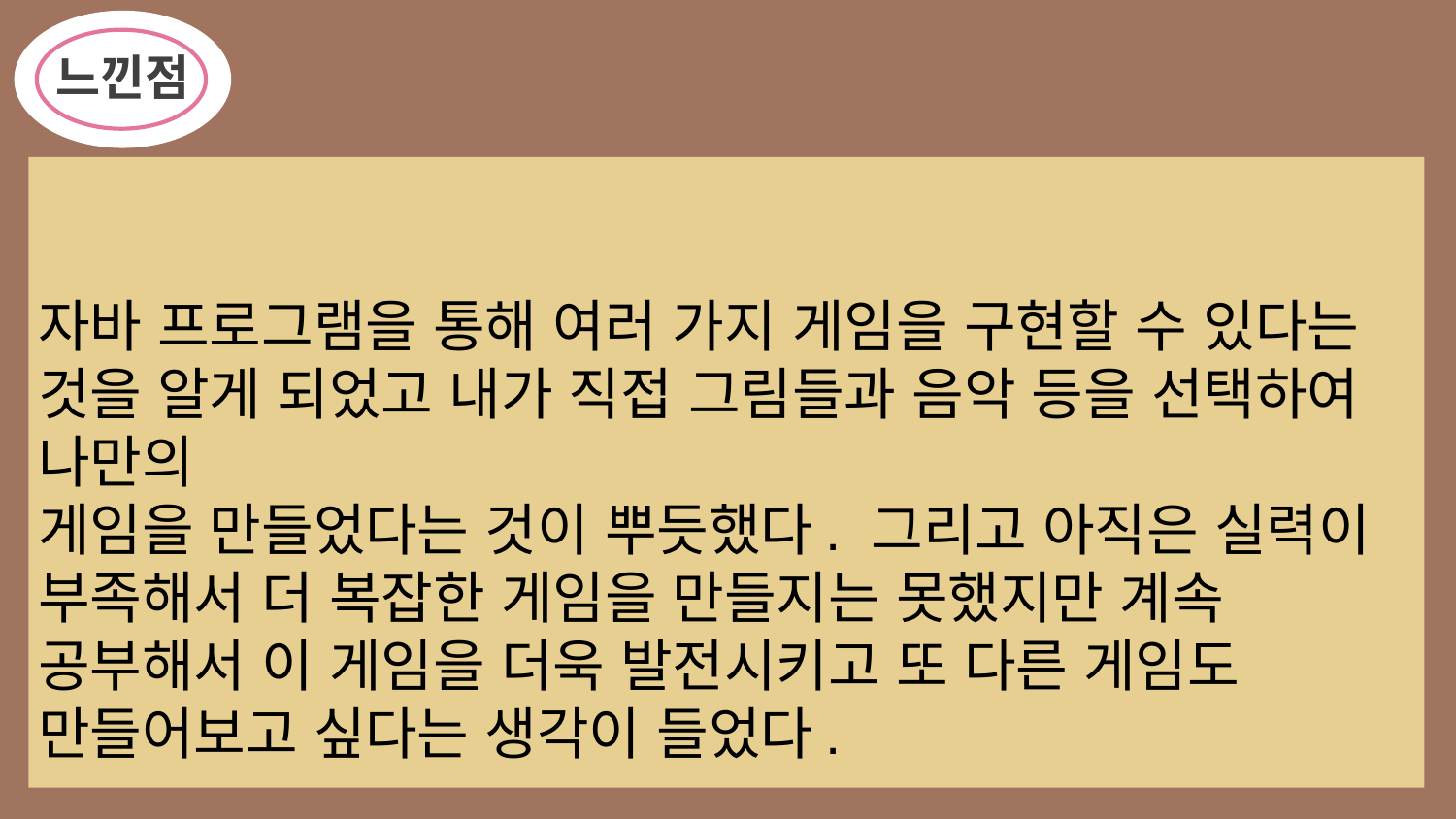

느낀점

자바 프로그램을 통해 여러 가지 게임을 구현할 수 있다는 것을 알게 되었고 내가 직접 그림들과 음악 등을 선택하여 나만의
게임을 만들었다는 것이 뿌듯했다. 그리고 아직은 실력이 부족해서 더 복잡한 게임을 만들지는 못했지만 계속 공부해서 이 게임을 더욱 발전시키고 또 다른 게임도 만들어보고 싶다는 생각이 들었다.